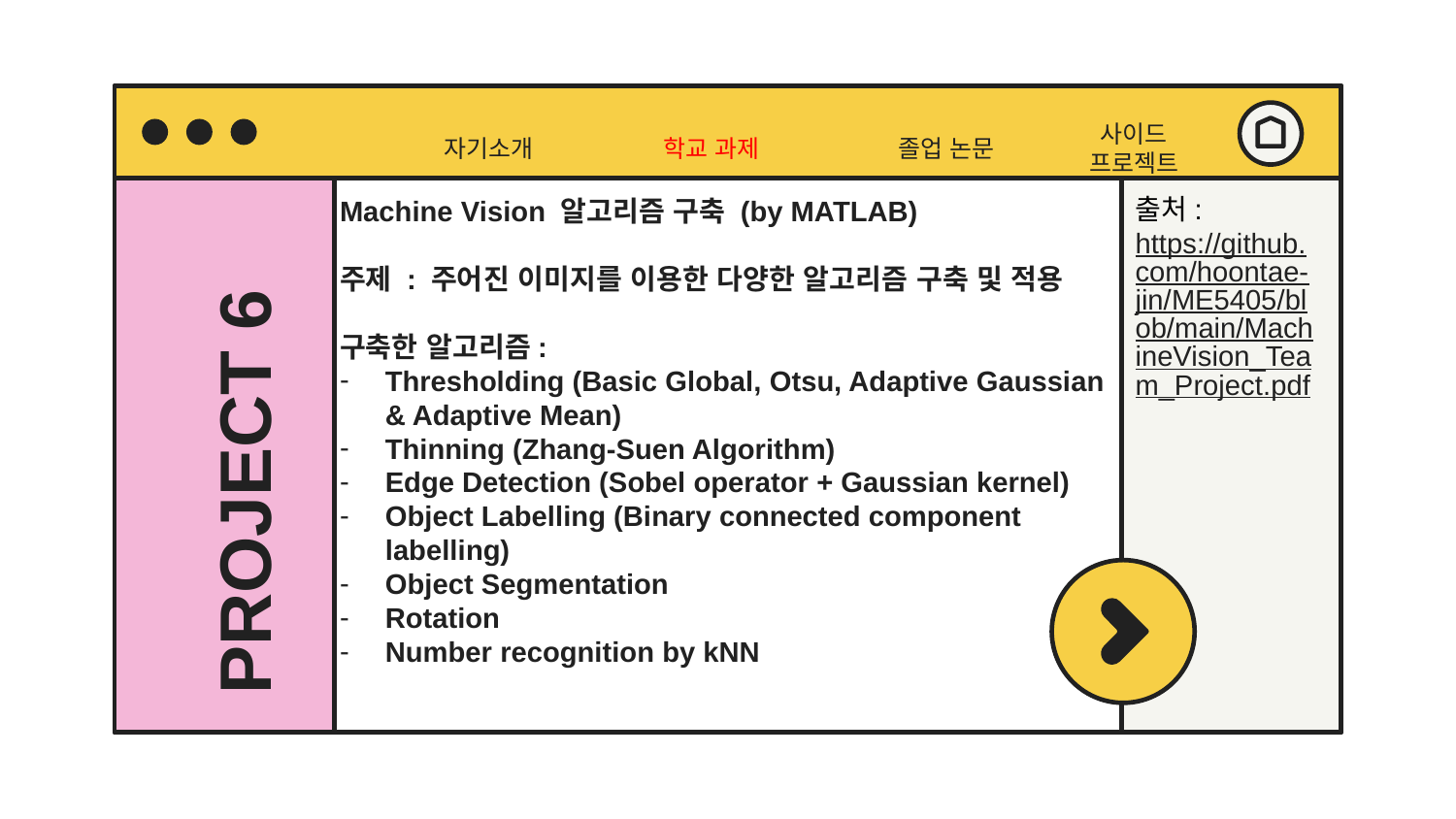

자기소개
사이드 프로젝트
졸업 논문
학교 과제

Machine Vision 알고리즘 구축 (by MATLAB)

주제 : 주어진 이미지를 이용한 다양한 알고리즘 구축 및 적용

구축한 알고리즘:
Thresholding (Basic Global, Otsu, Adaptive Gaussian & Adaptive Mean)
Thinning (Zhang-Suen Algorithm)
Edge Detection (Sobel operator + Gaussian kernel)
Object Labelling (Binary connected component labelling)
Object Segmentation
Rotation
Number recognition by kNN

출처:
https://github.com/hoontae-jin/ME5405/blob/main/MachineVision_Team_Project.pdf
# PROJECT 6